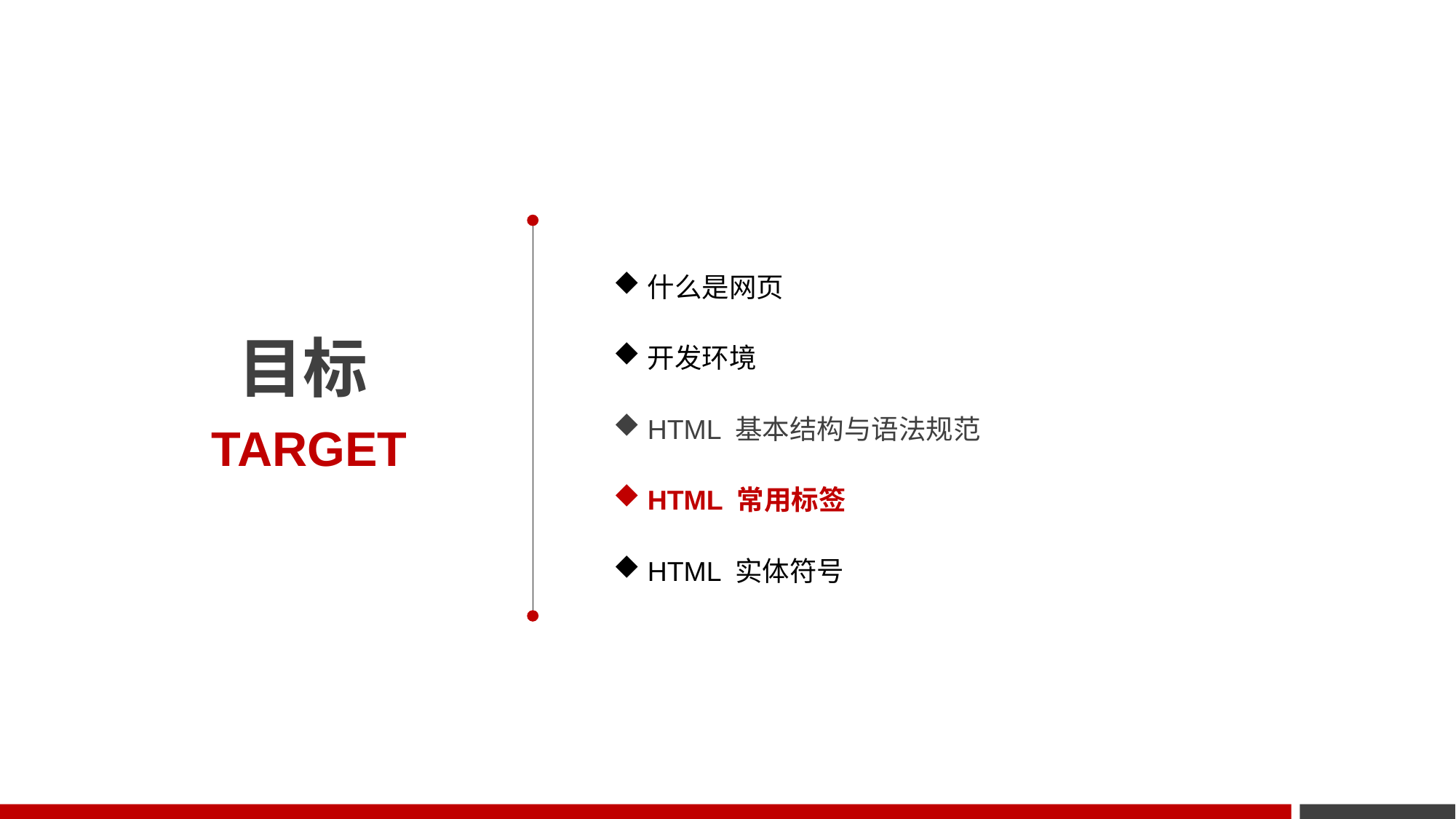

什么是网页
开发环境
HTML 基本结构与语法规范
HTML 常用标签
HTML 实体符号